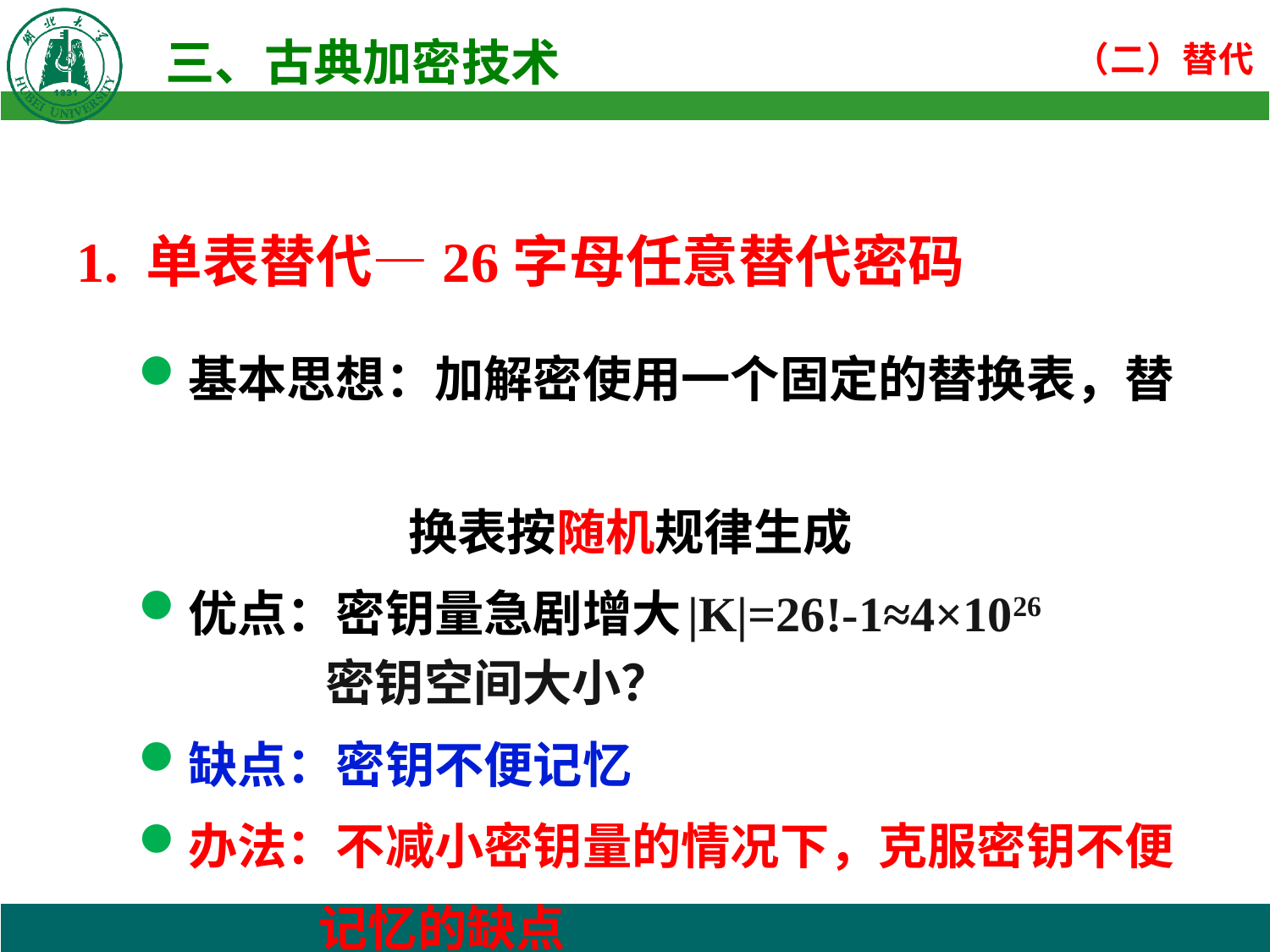

1. 单表替代—26字母任意替代密码
基本思想：加解密使用一个固定的替换表，替
                       换表按随机规律生成
优点：密钥量急剧增大
密钥空间大小？
缺点：密钥不便记忆
办法：不减小密钥量的情况下，克服密钥不便
               记忆的缺点

|K|=26!-1≈4×1026